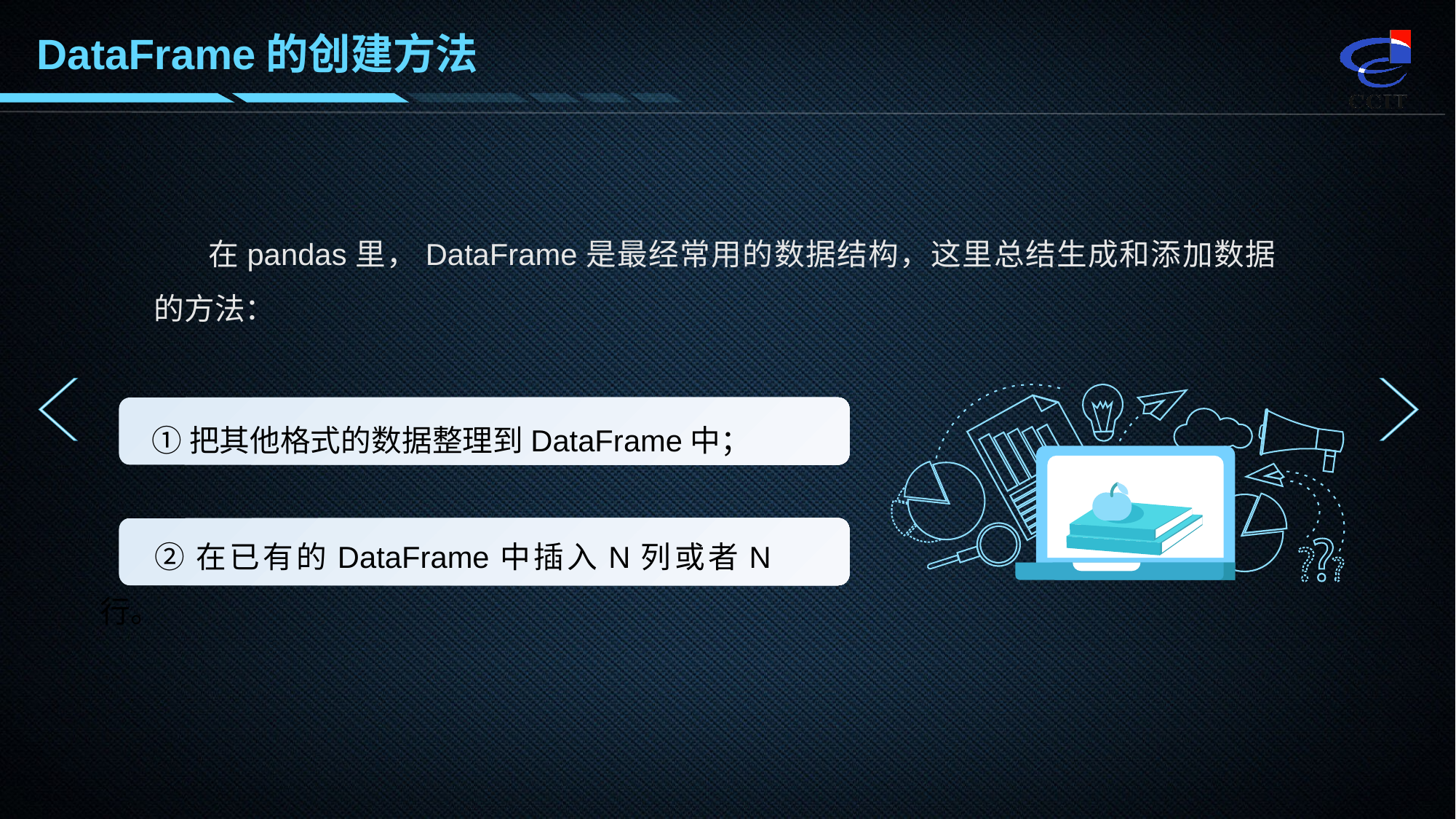

DataFrame的创建方法
在pandas里，DataFrame是最经常用的数据结构，这里总结生成和添加数据的方法：

①把其他格式的数据整理到DataFrame中；

②在已有的DataFrame中插入N列或者N行。